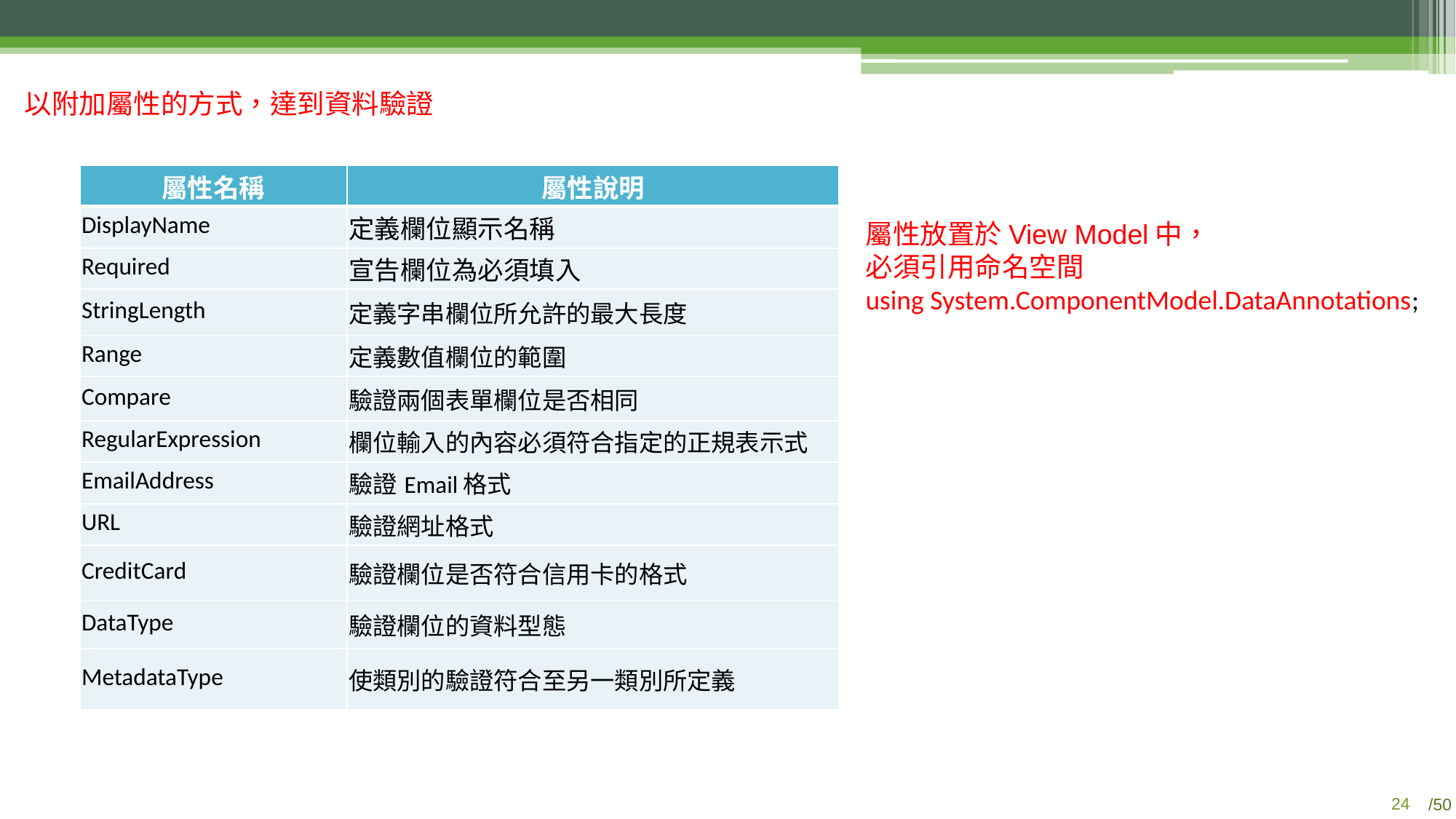

以附加屬性的方式，達到資料驗證
| 屬性名稱 | 屬性說明 |
| --- | --- |
| DisplayName | 定義欄位顯示名稱 |
| Required | 宣告欄位為必須填入 |
| StringLength | 定義字串欄位所允許的最大長度 |
| Range | 定義數值欄位的範圍 |
| Compare | 驗證兩個表單欄位是否相同 |
| RegularExpression | 欄位輸入的內容必須符合指定的正規表示式 |
| EmailAddress | 驗證Email格式 |
| URL | 驗證網址格式 |
| CreditCard | 驗證欄位是否符合信用卡的格式 |
| DataType | 驗證欄位的資料型態 |
| MetadataType | 使類別的驗證符合至另一類別所定義 |
屬性放置於View Model中，
必須引用命名空間
using System.ComponentModel.DataAnnotations;
24
/50